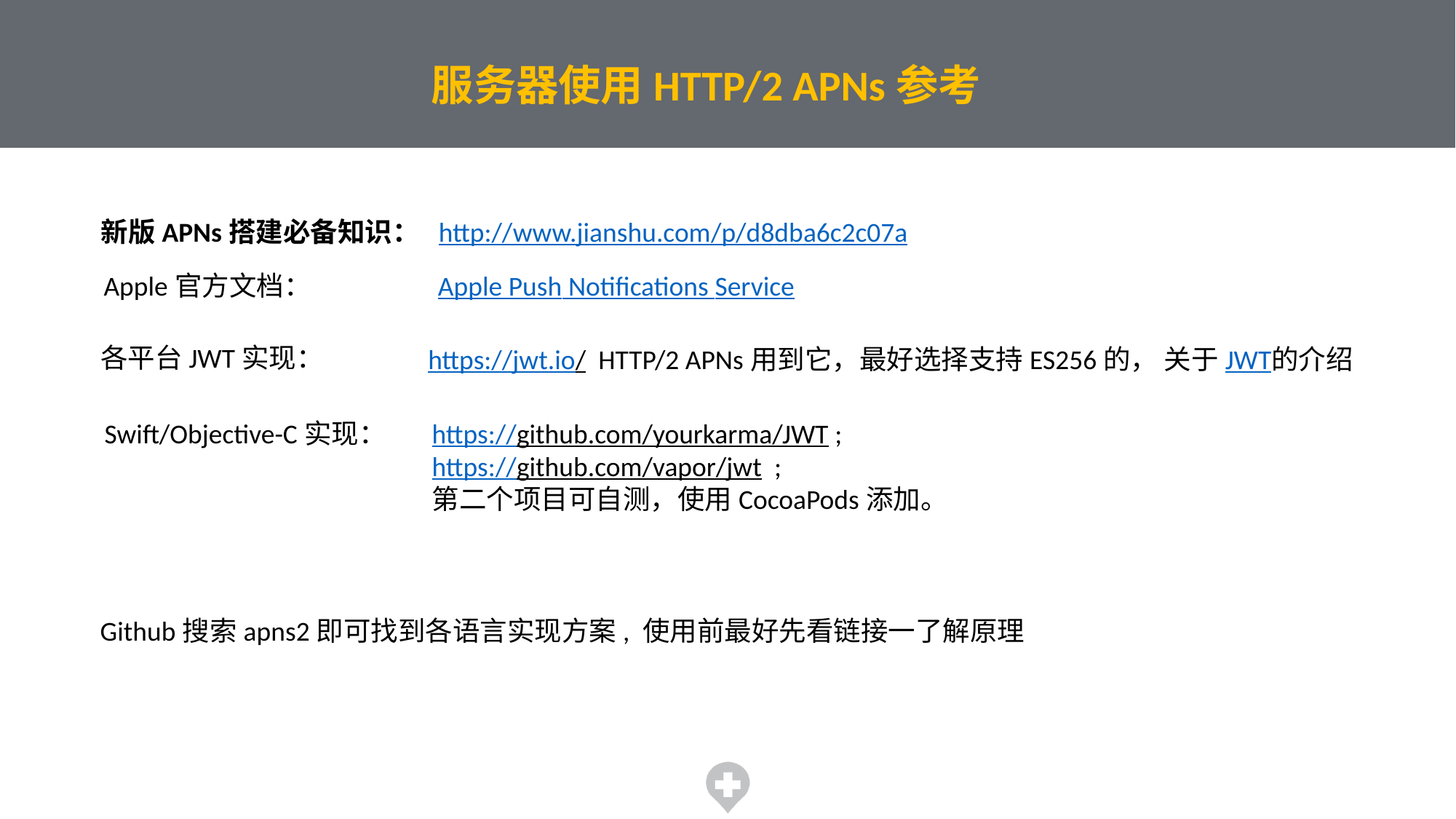

服务器使用HTTP/2 APNs参考
新版APNs搭建必备知识：
http://www.jianshu.com/p/d8dba6c2c07a
Apple官方文档：
Apple Push Notifications Service
各平台JWT实现：
https://jwt.io/  HTTP/2 APNs用到它，最好选择支持ES256的， 关于JWT的介绍
Swift/Objective-C实现：
https://github.com/yourkarma/JWT ;
https://github.com/vapor/jwt  ;
第二个项目可自测，使用CocoaPods添加。
Github搜索apns2即可找到各语言实现方案, 使用前最好先看链接一了解原理